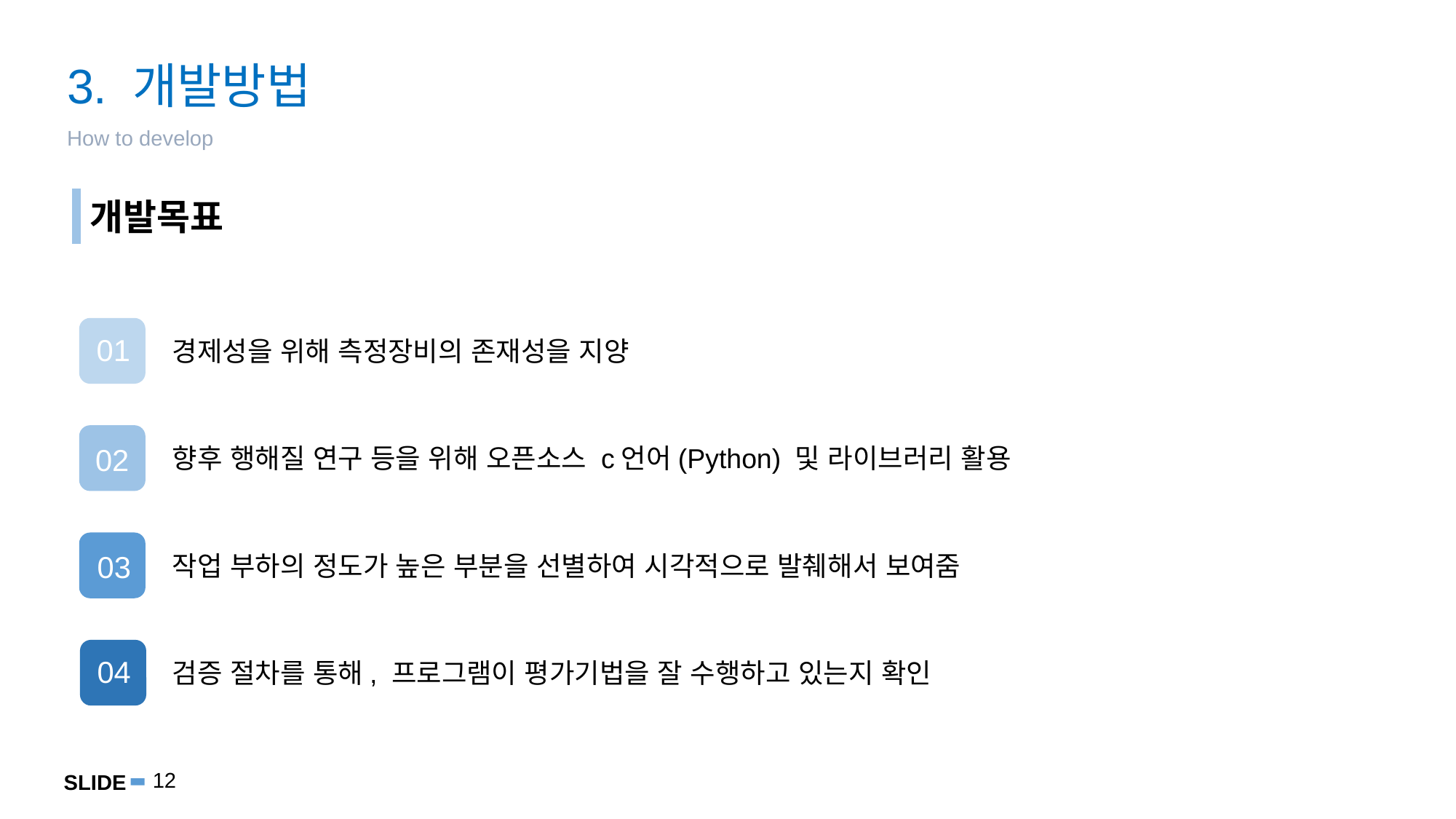

# 3. 개발방법
How to develop
개발목표

01
경제성을 위해 측정장비의 존재성을 지양

02
향후 행해질 연구 등을 위해 오픈소스 c언어(Python) 및 라이브러리 활용

03
작업 부하의 정도가 높은 부분을 선별하여 시각적으로 발췌해서 보여줌

04
검증 절차를 통해, 프로그램이 평가기법을 잘 수행하고 있는지 확인